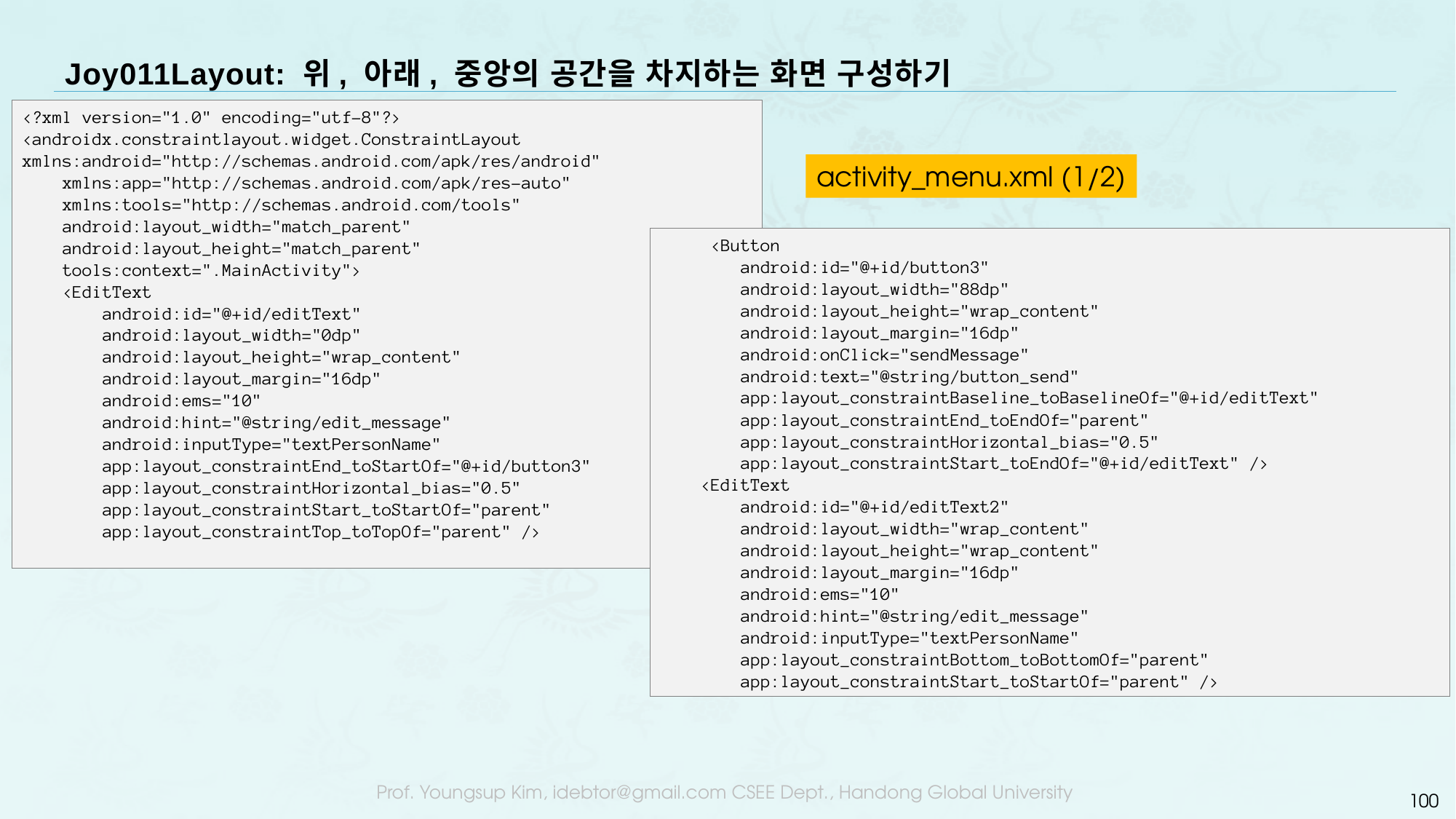

# Joy011Layout: 위, 아래, 중앙의 공간을 차지하는 화면 구성하기
<?xml version="1.0" encoding="utf-8"?>
<androidx.constraintlayout.widget.ConstraintLayout xmlns:android="http://schemas.android.com/apk/res/android"
    xmlns:app="http://schemas.android.com/apk/res-auto"
    xmlns:tools="http://schemas.android.com/tools"
    android:layout_width="match_parent"
    android:layout_height="match_parent"
    tools:context=".MainActivity">
    <EditText
        android:id="@+id/editText"
        android:layout_width="0dp"
        android:layout_height="wrap_content"
        android:layout_margin="16dp"
        android:ems="10"
        android:hint="@string/edit_message"
        android:inputType="textPersonName"
        app:layout_constraintEnd_toStartOf="@+id/button3"
        app:layout_constraintHorizontal_bias="0.5"
        app:layout_constraintStart_toStartOf="parent"
        app:layout_constraintTop_toTopOf="parent" />

activity_menu.xml (1/2)
     <Button
        android:id="@+id/button3"
        android:layout_width="88dp"
        android:layout_height="wrap_content"
        android:layout_margin="16dp"
        android:onClick="sendMessage"
        android:text="@string/button_send"
        app:layout_constraintBaseline_toBaselineOf="@+id/editText"
        app:layout_constraintEnd_toEndOf="parent"
        app:layout_constraintHorizontal_bias="0.5"
        app:layout_constraintStart_toEndOf="@+id/editText" />
    <EditText
        android:id="@+id/editText2"
        android:layout_width="wrap_content"
        android:layout_height="wrap_content"
        android:layout_margin="16dp"
        android:ems="10"
        android:hint="@string/edit_message"
        android:inputType="textPersonName"
        app:layout_constraintBottom_toBottomOf="parent"
        app:layout_constraintStart_toStartOf="parent" />
100